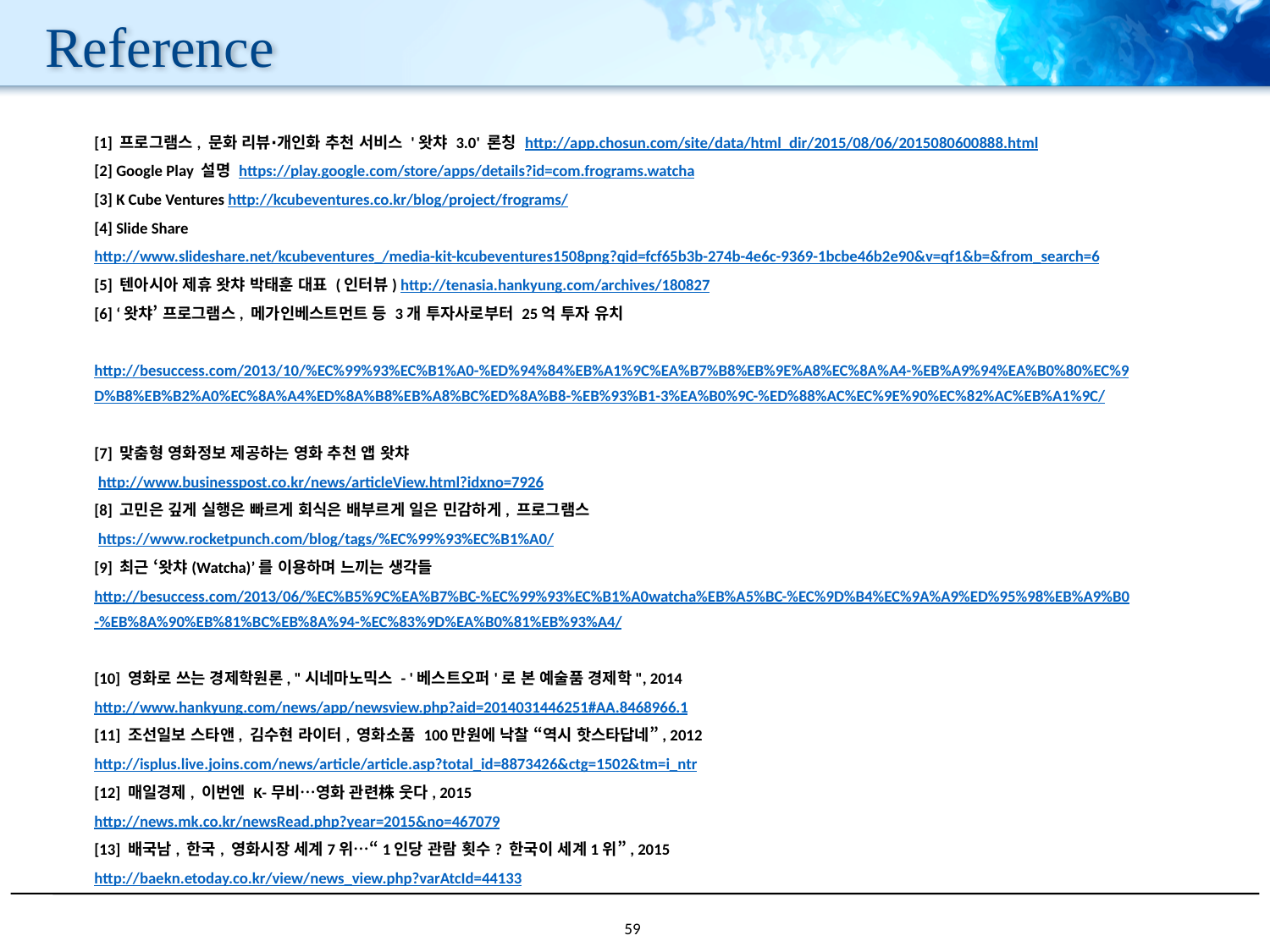

# Reference
[1] 프로그램스, 문화 리뷰⋅개인화 추천 서비스 '왓챠 3.0' 론칭 http://app.chosun.com/site/data/html_dir/2015/08/06/2015080600888.html
[2] Google Play 설명 https://play.google.com/store/apps/details?id=com.frograms.watcha
[3] K Cube Ventures http://kcubeventures.co.kr/blog/project/frograms/
[4] Slide Share http://www.slideshare.net/kcubeventures_/media-kit-kcubeventures1508png?qid=fcf65b3b-274b-4e6c-9369-1bcbe46b2e90&v=qf1&b=&from_search=6
[5] 텐아시아 제휴 왓챠 박태훈 대표 (인터뷰) http://tenasia.hankyung.com/archives/180827
[6] ‘왓챠’ 프로그램스, 메가인베스트먼트 등 3개 투자사로부터 25억 투자 유치
 http://besuccess.com/2013/10/%EC%99%93%EC%B1%A0-%ED%94%84%EB%A1%9C%EA%B7%B8%EB%9E%A8%EC%8A%A4-%EB%A9%94%EA%B0%80%EC%9D%B8%EB%B2%A0%EC%8A%A4%ED%8A%B8%EB%A8%BC%ED%8A%B8-%EB%93%B1-3%EA%B0%9C-%ED%88%AC%EC%9E%90%EC%82%AC%EB%A1%9C/
[7] 맞춤형 영화정보 제공하는 영화 추천 앱 왓챠
 http://www.businesspost.co.kr/news/articleView.html?idxno=7926
[8] 고민은 깊게 실행은 빠르게 회식은 배부르게 일은 민감하게, 프로그램스
 https://www.rocketpunch.com/blog/tags/%EC%99%93%EC%B1%A0/
[9] 최근 ‘왓챠(Watcha)’를 이용하며 느끼는 생각들 http://besuccess.com/2013/06/%EC%B5%9C%EA%B7%BC-%EC%99%93%EC%B1%A0watcha%EB%A5%BC-%EC%9D%B4%EC%9A%A9%ED%95%98%EB%A9%B0-%EB%8A%90%EB%81%BC%EB%8A%94-%EC%83%9D%EA%B0%81%EB%93%A4/
[10] 영화로 쓰는 경제학원론, "시네마노믹스 - '베스트오퍼'로 본 예술품 경제학", 2014
http://www.hankyung.com/news/app/newsview.php?aid=2014031446251#AA.8468966.1
[11] 조선일보 스타앤, 김수현 라이터, 영화소품 100만원에 낙찰 “역시 핫스타답네”, 2012
http://isplus.live.joins.com/news/article/article.asp?total_id=8873426&ctg=1502&tm=i_ntr
[12] 매일경제, 이번엔 K-무비…영화 관련株 웃다, 2015
http://news.mk.co.kr/newsRead.php?year=2015&no=467079
[13] 배국남, 한국, 영화시장 세계7위…“1인당 관람 횟수? 한국이 세계1위”, 2015
http://baekn.etoday.co.kr/view/news_view.php?varAtcId=44133